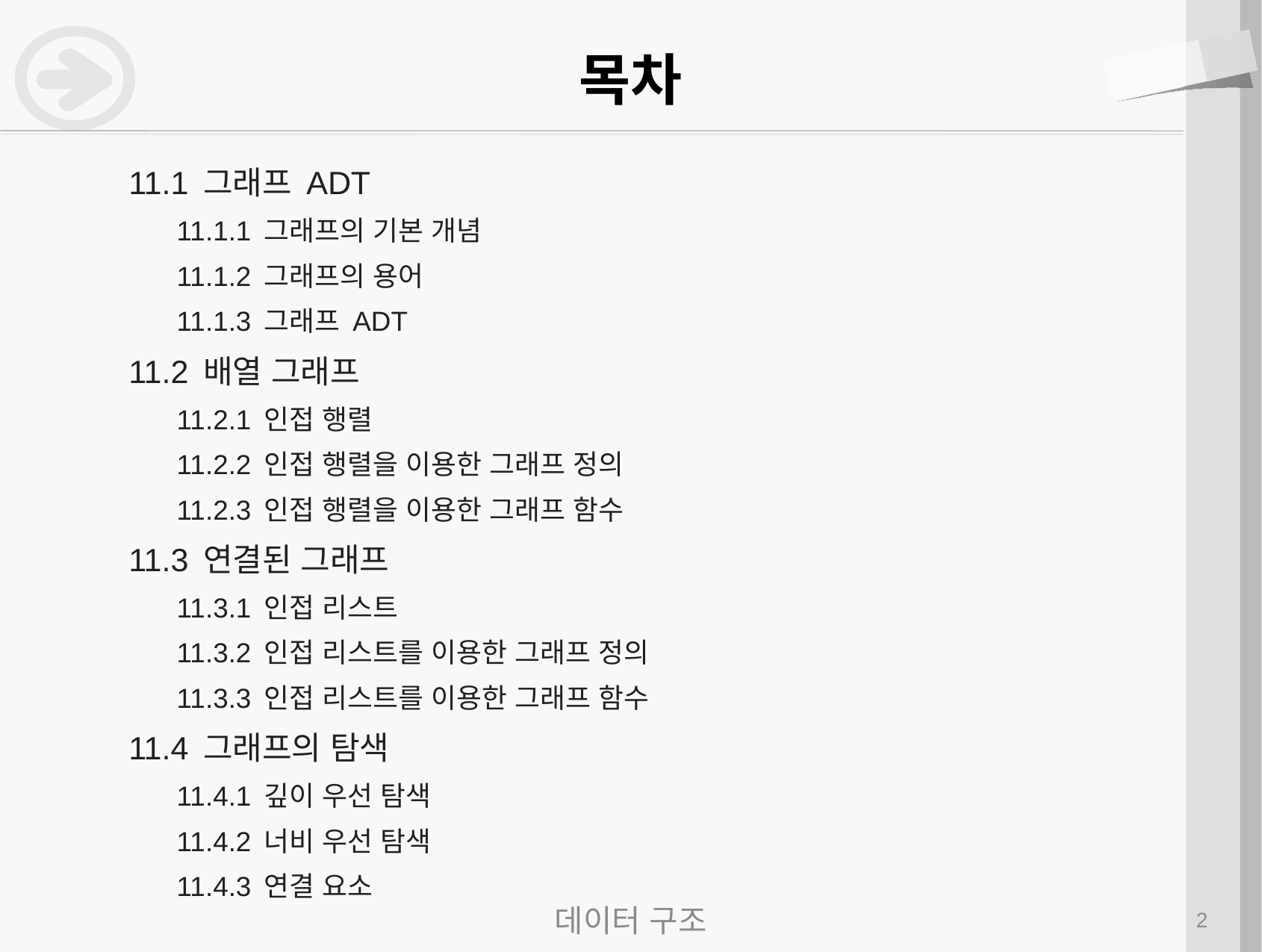

# 목차
11.1 그래프 ADT
11.1.1 그래프의 기본 개념
11.1.2 그래프의 용어
11.1.3 그래프 ADT
11.2 배열 그래프
11.2.1 인접 행렬
11.2.2 인접 행렬을 이용한 그래프 정의
11.2.3 인접 행렬을 이용한 그래프 함수
11.3 연결된 그래프
11.3.1 인접 리스트
11.3.2 인접 리스트를 이용한 그래프 정의
11.3.3 인접 리스트를 이용한 그래프 함수
11.4 그래프의 탐색
11.4.1 깊이 우선 탐색
11.4.2 너비 우선 탐색
11.4.3 연결 요소
데이터 구조
2